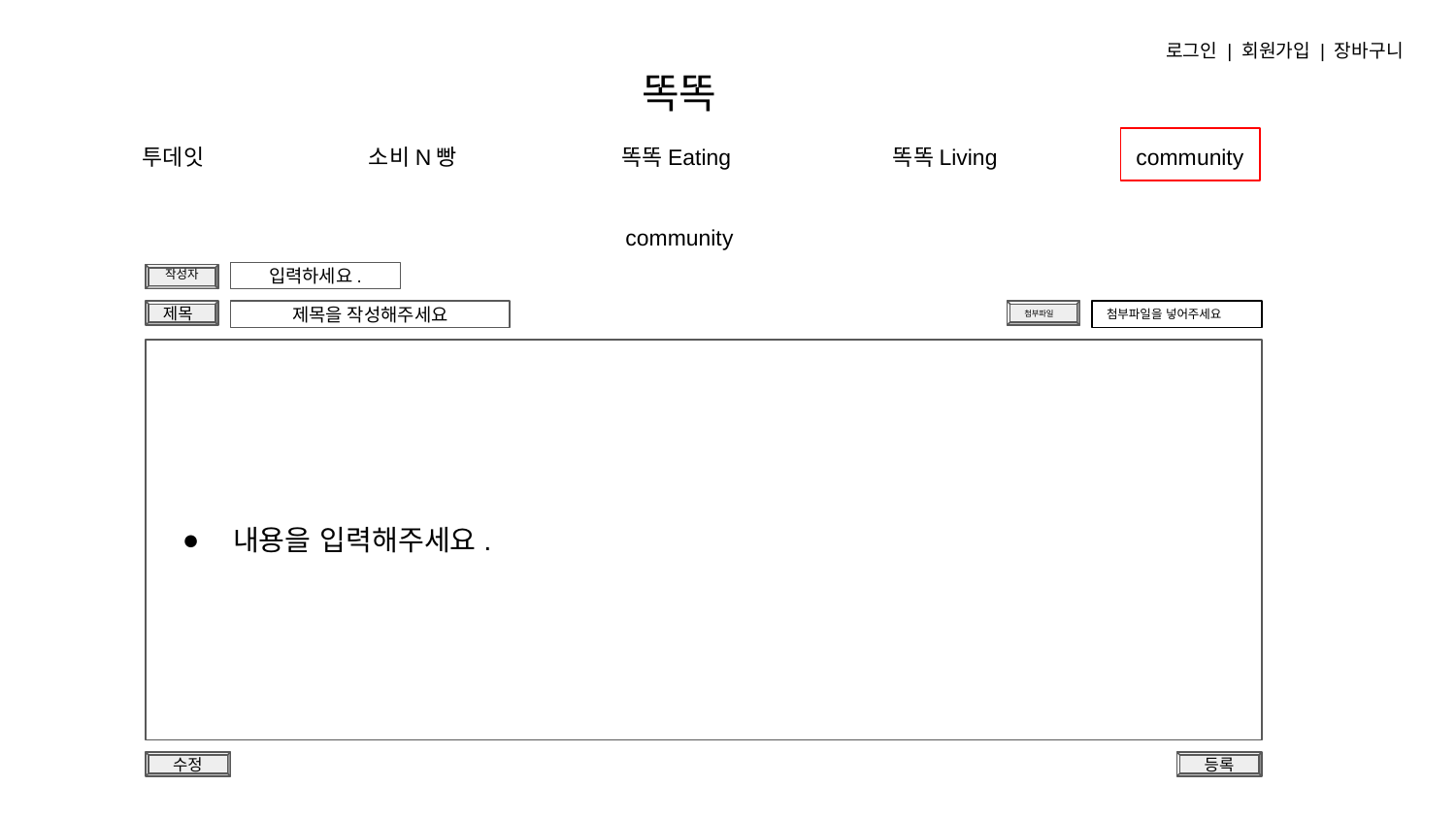

로그인 | 회원가입 | 장바구니
# 똑똑
투데잇
소비N빵
똑똑Eating
똑똑Living
community
community
입력하세요.
작성자

제목
제목을 작성해주세요
첨부파일
첨부파일을 넣어주세요
내용을 입력해주세요.
수정
등록